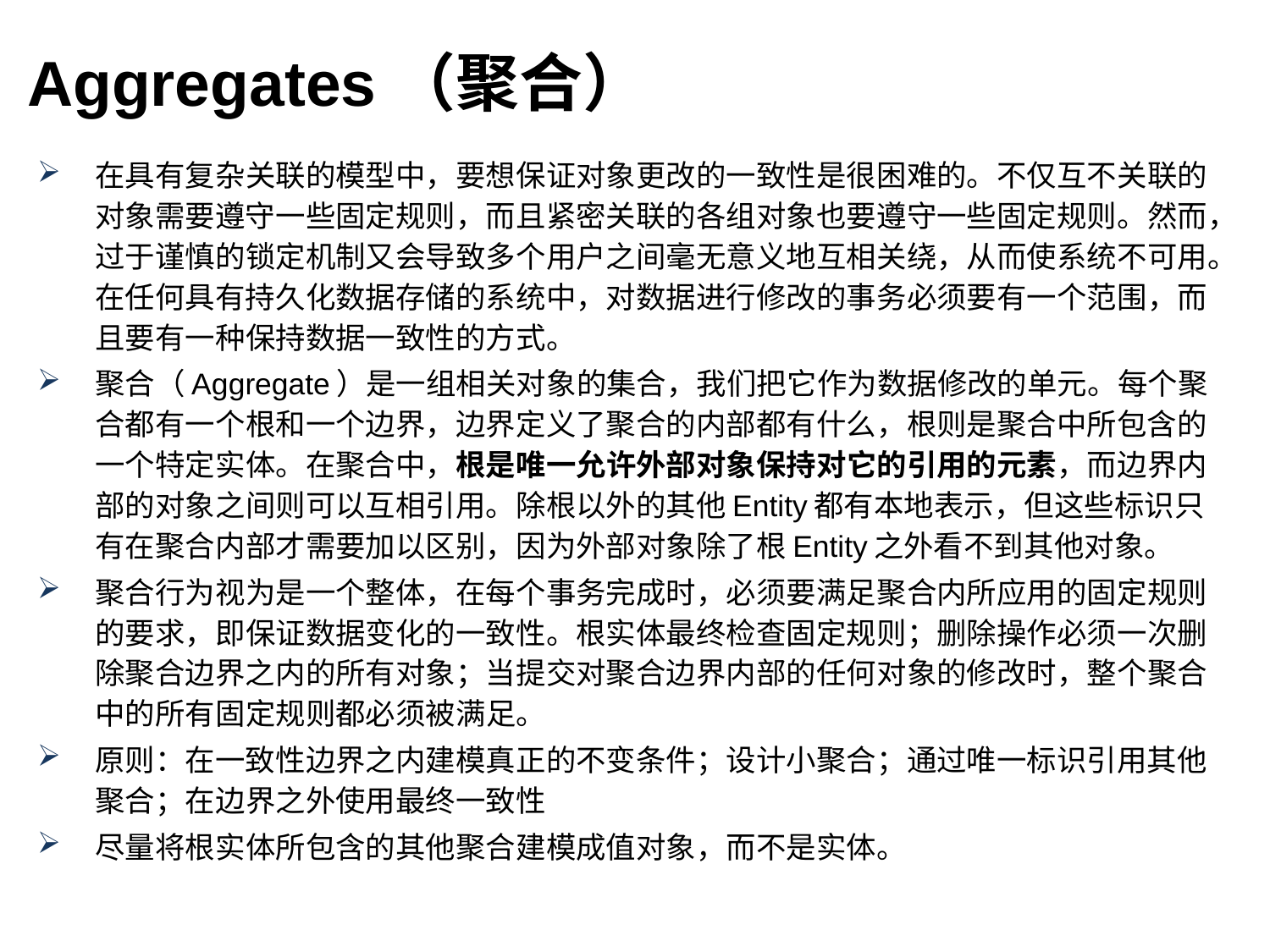

Aggregates（聚合）
在具有复杂关联的模型中，要想保证对象更改的一致性是很困难的。不仅互不关联的对象需要遵守一些固定规则，而且紧密关联的各组对象也要遵守一些固定规则。然而，过于谨慎的锁定机制又会导致多个用户之间毫无意义地互相关绕，从而使系统不可用。在任何具有持久化数据存储的系统中，对数据进行修改的事务必须要有一个范围，而且要有一种保持数据一致性的方式。
聚合（Aggregate）是一组相关对象的集合，我们把它作为数据修改的单元。每个聚合都有一个根和一个边界，边界定义了聚合的内部都有什么，根则是聚合中所包含的一个特定实体。在聚合中，根是唯一允许外部对象保持对它的引用的元素，而边界内部的对象之间则可以互相引用。除根以外的其他Entity都有本地表示，但这些标识只有在聚合内部才需要加以区别，因为外部对象除了根Entity之外看不到其他对象。
聚合行为视为是一个整体，在每个事务完成时，必须要满足聚合内所应用的固定规则的要求，即保证数据变化的一致性。根实体最终检查固定规则；删除操作必须一次删除聚合边界之内的所有对象；当提交对聚合边界内部的任何对象的修改时，整个聚合中的所有固定规则都必须被满足。
原则：在一致性边界之内建模真正的不变条件；设计小聚合；通过唯一标识引用其他聚合；在边界之外使用最终一致性
尽量将根实体所包含的其他聚合建模成值对象，而不是实体。